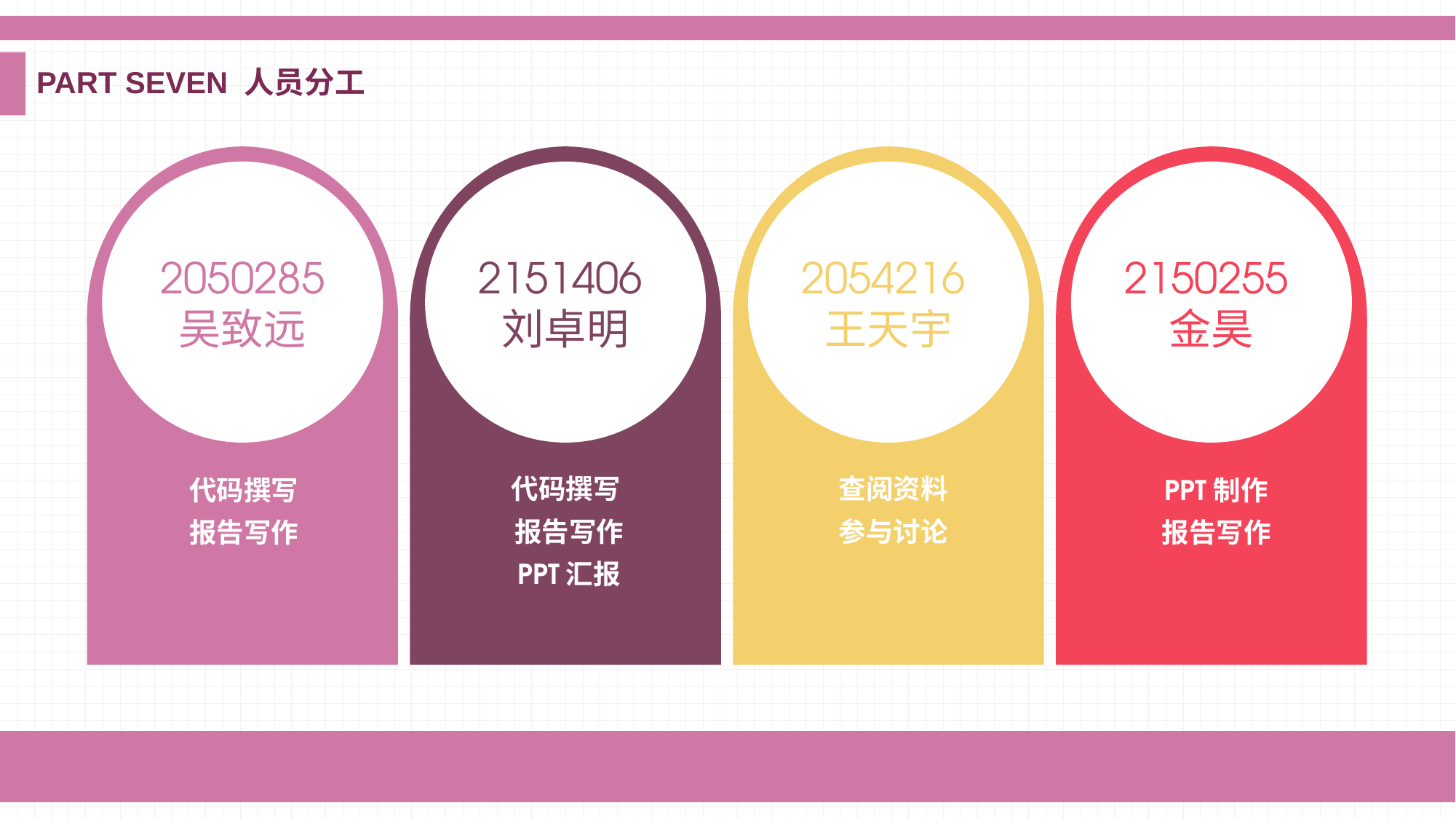

PART SEVEN 人员分工

2050285 吴致远
代码撰写
报告写作

2151406刘卓明

2054216王天宇
查阅资料
参与讨论

2150255金昊
PPT制作
报告写作
代码撰写
报告写作
PPT汇报